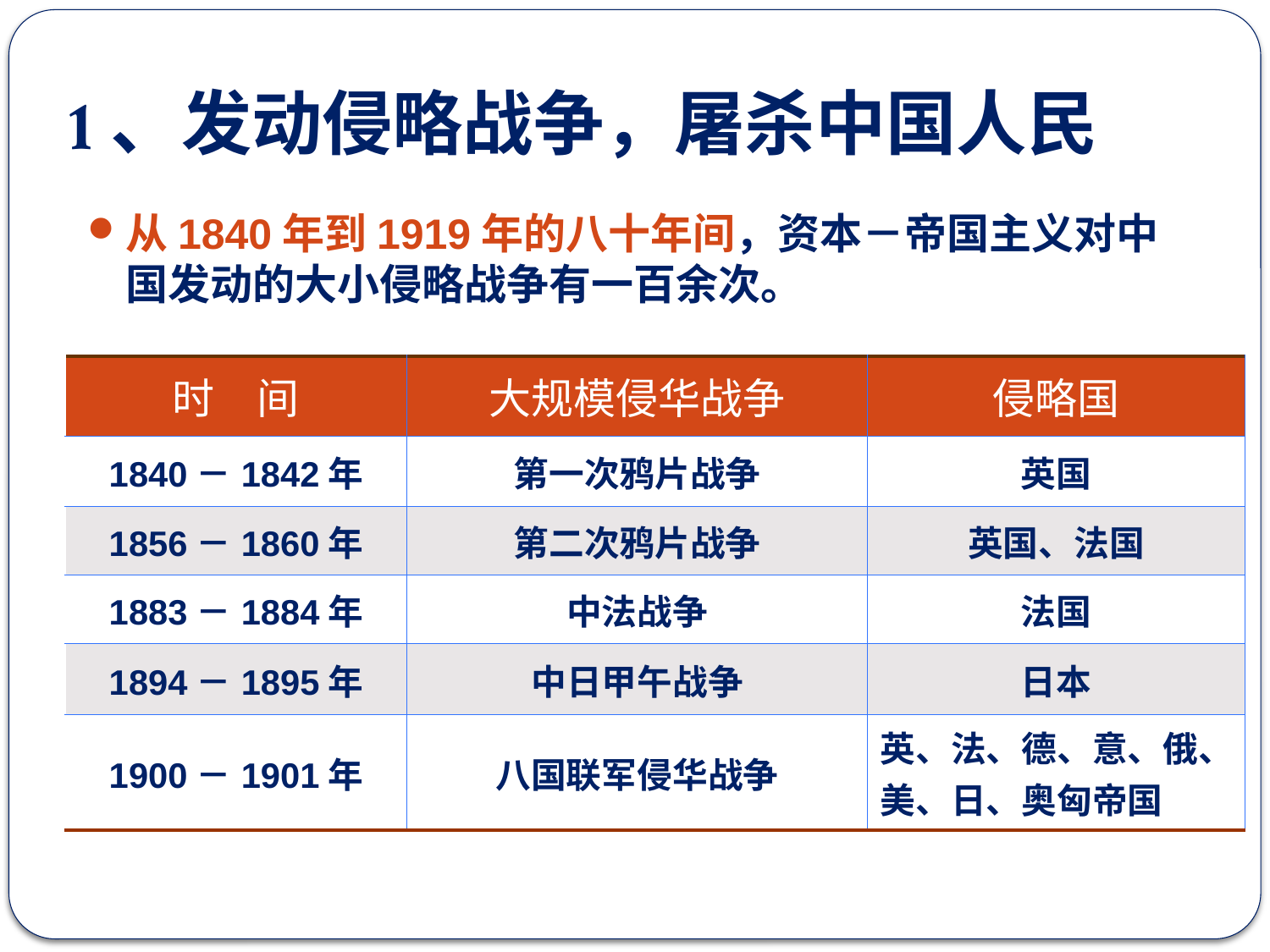

# 1、发动侵略战争，屠杀中国人民
从1840年到1919年的八十年间，资本－帝国主义对中国发动的大小侵略战争有一百余次。

| 时　间 | 大规模侵华战争 | 侵略国 |
| --- | --- | --- |
| 1840－1842年 | 第一次鸦片战争 | 英国 |
| 1856－1860年 | 第二次鸦片战争 | 英国、法国 |
| 1883－1884年 | 中法战争 | 法国 |
| 1894－1895年 | 中日甲午战争 | 日本 |
| 1900－1901年 | 八国联军侵华战争 | 英、法、德、意、俄、美、日、奥匈帝国 |